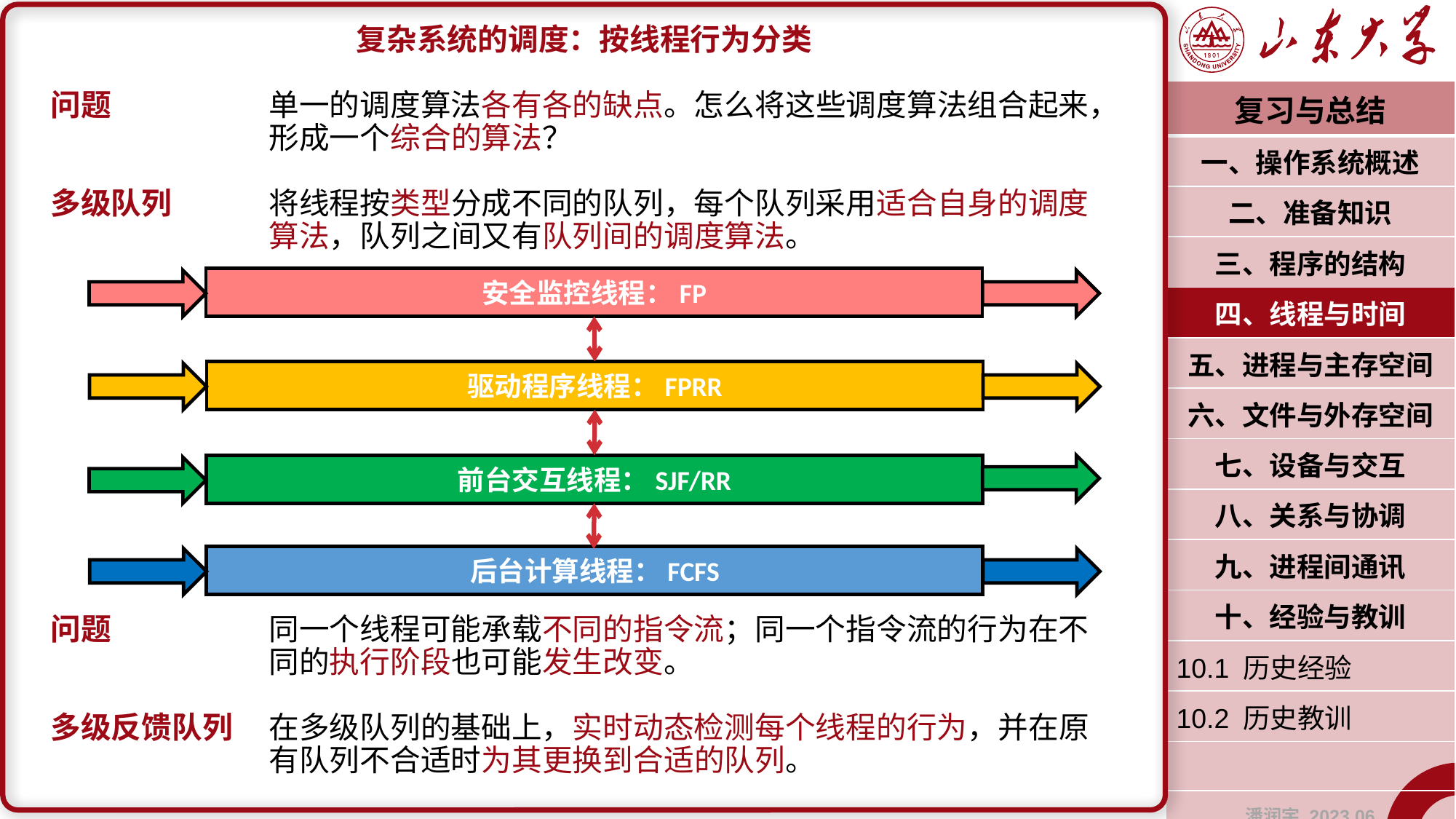

复杂系统的调度：按线程行为分类

问题		单一的调度算法各有各的缺点。怎么将这些调度算法组合起来，		形成一个综合的算法？

多级队列	将线程按类型分成不同的队列，每个队列采用适合自身的调度		算法，队列之间又有队列间的调度算法。

问题		同一个线程可能承载不同的指令流；同一个指令流的行为在不		同的执行阶段也可能发生改变。

多级反馈队列	在多级队列的基础上，实时动态检测每个线程的行为，并在原		有队列不合适时为其更换到合适的队列。
| 复习与总结 |
| --- |
| 一、操作系统概述 |
| 二、准备知识 |
| 三、程序的结构 |
| 四、线程与时间 |
| 五、进程与主存空间 |
| 六、文件与外存空间 |
| 七、设备与交互 |
| 八、关系与协调 |
| 九、进程间通讯 |
| 十、经验与教训 |
| 10.1 历史经验 |
| 10.2 历史教训 |
|  |
| 潘润宇 2023.06 |
安全监控线程：FP

驱动程序线程：FPRR

前台交互线程：SJF/RR

后台计算线程：FCFS